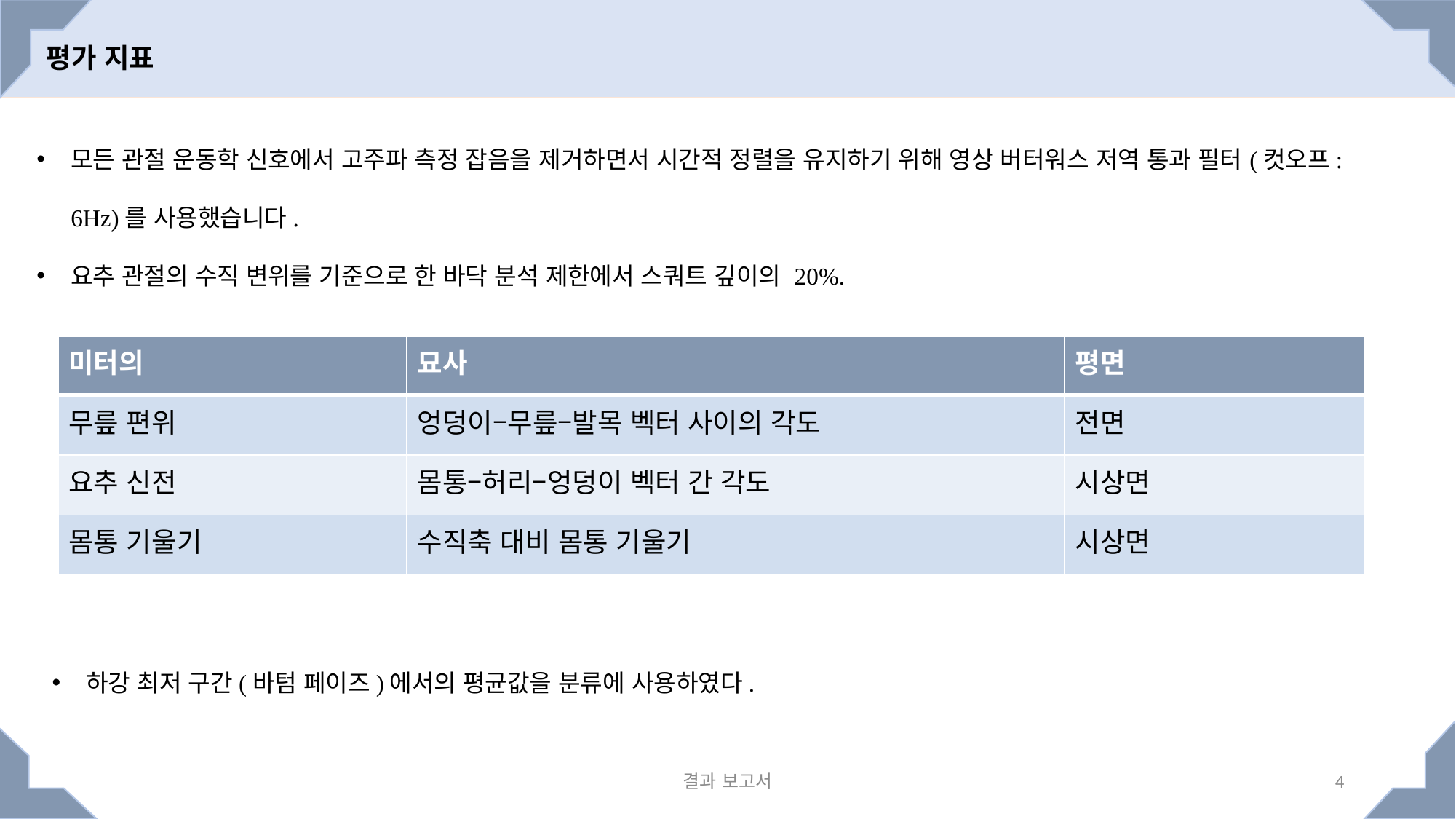

평가 지표
모든 관절 운동학 신호에서 고주파 측정 잡음을 제거하면서 시간적 정렬을 유지하기 위해 영상 버터워스 저역 통과 필터(컷오프: 6Hz)를 사용했습니다.
요추 관절의 수직 변위를 기준으로 한 바닥 분석 제한에서 스쿼트 깊이의 20%.
| 미터의 | 묘사 | 평면 |
| --- | --- | --- |
| 무릎 편위 | 엉덩이–무릎–발목 벡터 사이의 각도 | 전면 |
| 요추 신전 | 몸통–허리–엉덩이 벡터 간 각도 | 시상면 |
| 몸통 기울기 | 수직축 대비 몸통 기울기 | 시상면 |
하강 최저 구간(바텀 페이즈)에서의 평균값을 분류에 사용하였다.

결과 보고서
4